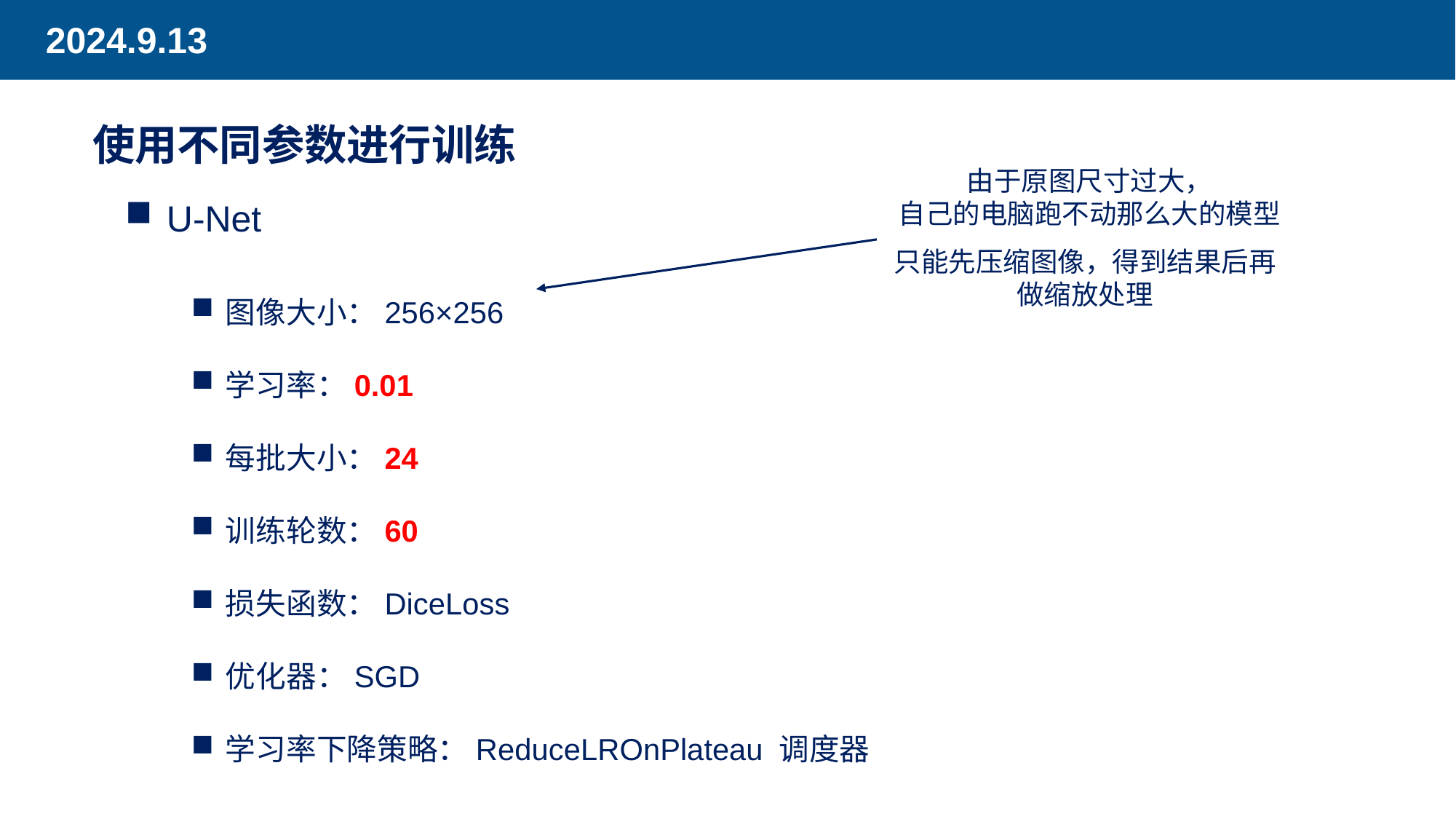

使用不同参数进行训练
由于原图尺寸过大，
自己的电脑跑不动那么大的模型
U-Net
只能先压缩图像，得到结果后再做缩放处理
图像大小：256×256
学习率：0.01
每批大小：24
训练轮数：60
损失函数：DiceLoss
优化器：SGD
学习率下降策略：ReduceLROnPlateau 调度器